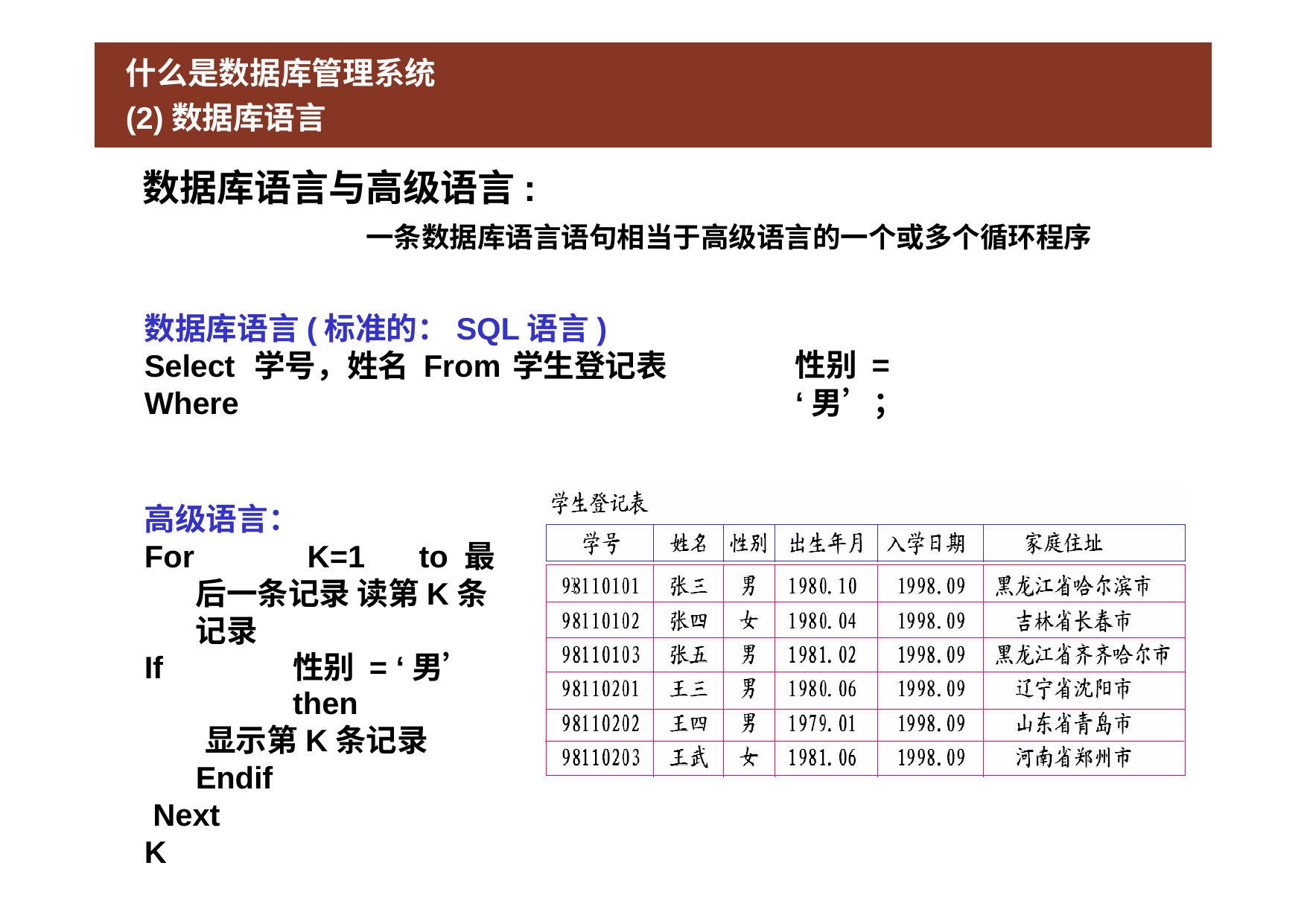

# 什么是数据库管理系统  (2)数据库语言
数据库语言与高级语言:
一条数据库语言语句相当于高级语言的一个或多个循环程序
数据库语言(标准的：SQL语言)
Select	学号，姓名 From	学生登记表 Where
性别 = ‘男’；

高级语言：
For		K=1	to 最后一条记录 读第K条记录
If	性别 = ‘男’	then
显示第K条记录
Endif  Next	K